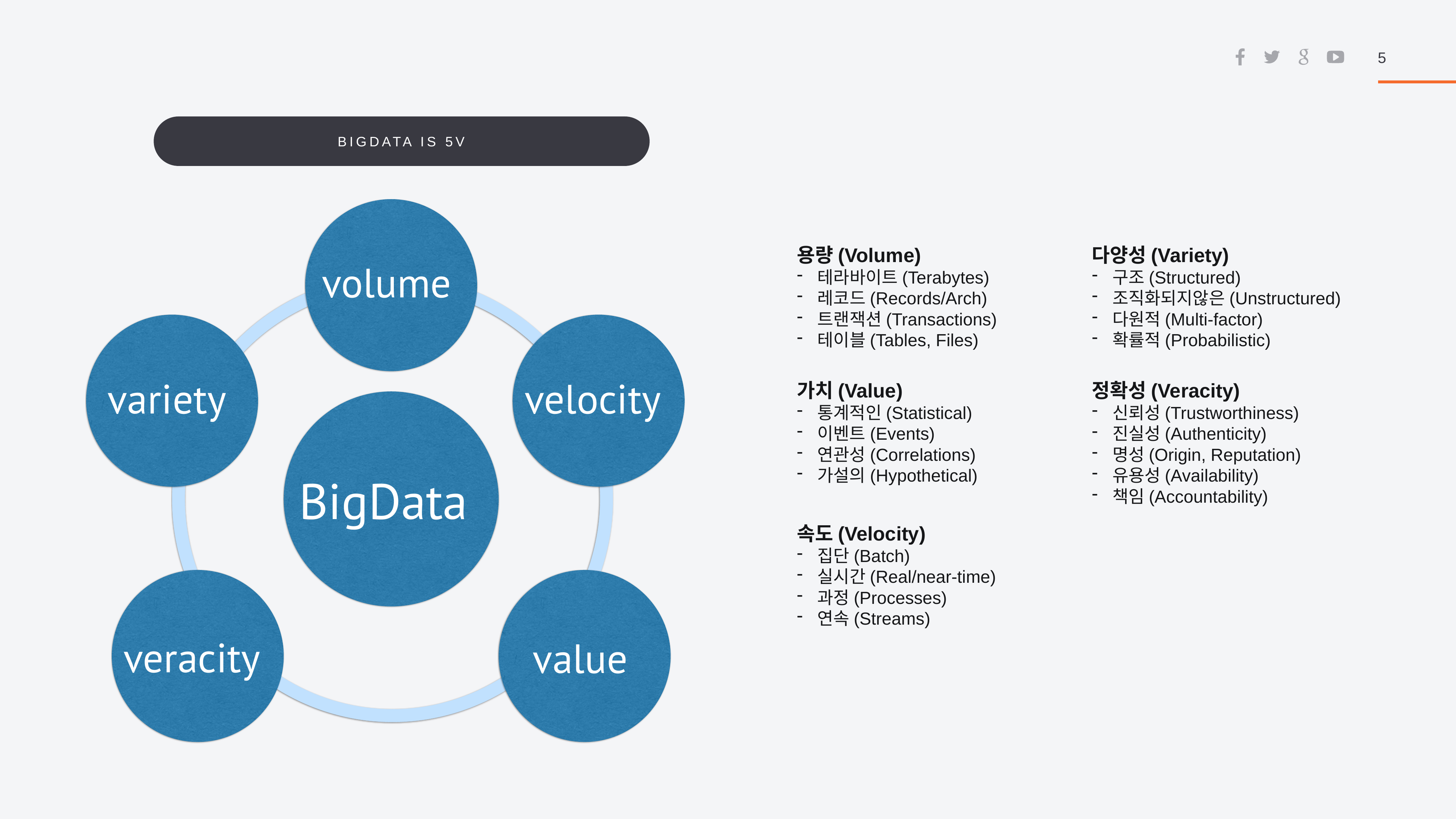

5

Bigdata is 5v

용량(Volume)
테라바이트(Terabytes)
레코드(Records/Arch)
트랜잭션(Transactions)
테이블(Tables, Files)
다양성(Variety)
구조(Structured)
조직화되지않은(Unstructured)
다원적(Multi-factor)
확률적(Probabilistic)
   volume

    variety
  velocity
가치(Value)
통계적인(Statistical)
이벤트(Events)
연관성(Correlations)
가설의(Hypothetical)
정확성(Veracity)
신뢰성(Trustworthiness)
진실성(Authenticity)
명성(Origin, Reputation)
유용성(Availability)
책임(Accountability)

          BigData
속도(Velocity)
집단(Batch)
실시간(Real/near-time)
과정(Processes)
연속(Streams)

  veracity
    value